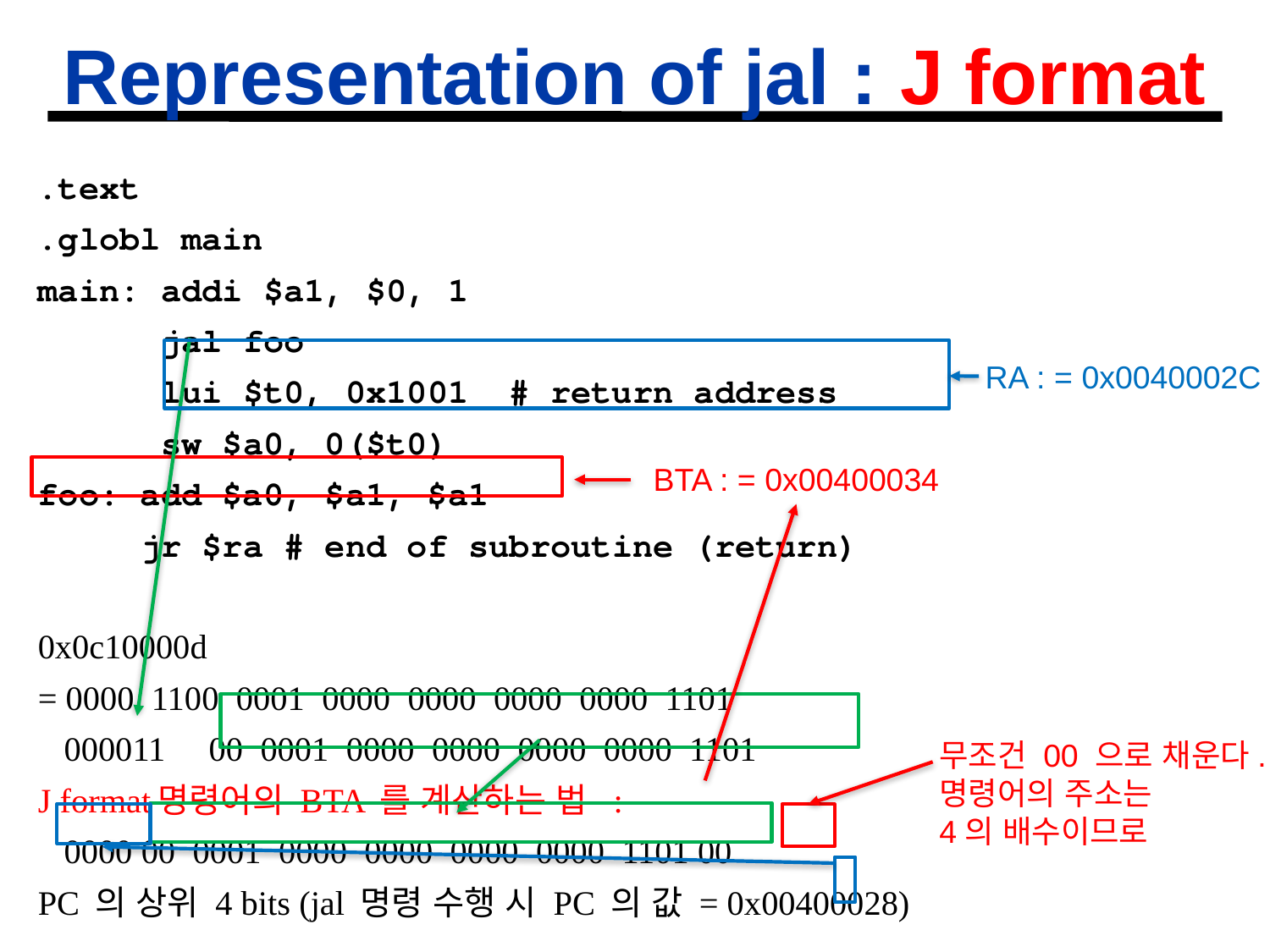

Representation of jal : J format
#
.text
.globl main
main: addi $a1, $0, 1
      jal foo
      lui $t0, 0x1001  # return address
      sw $a0, 0($t0)
foo: add $a0, $a1, $a1
     jr $ra # end of subroutine (return)

0x0c10000d
= 0000  1100  0001  0000  0000  0000  0000  1101
   000011     00  0001  0000  0000  0000  0000  1101
J format명령어의 BTA 를 계산하는 법  :
   0000 00  0001  0000  0000  0000  0000  1101 00
PC 의 상위 4 bits (jal 명령 수행 시 PC 의 값 = 0x00400028)

RA : = 0x0040002C
BTA : = 0x00400034

무조건 00 으로 채운다.
명령어의 주소는
4의 배수이므로